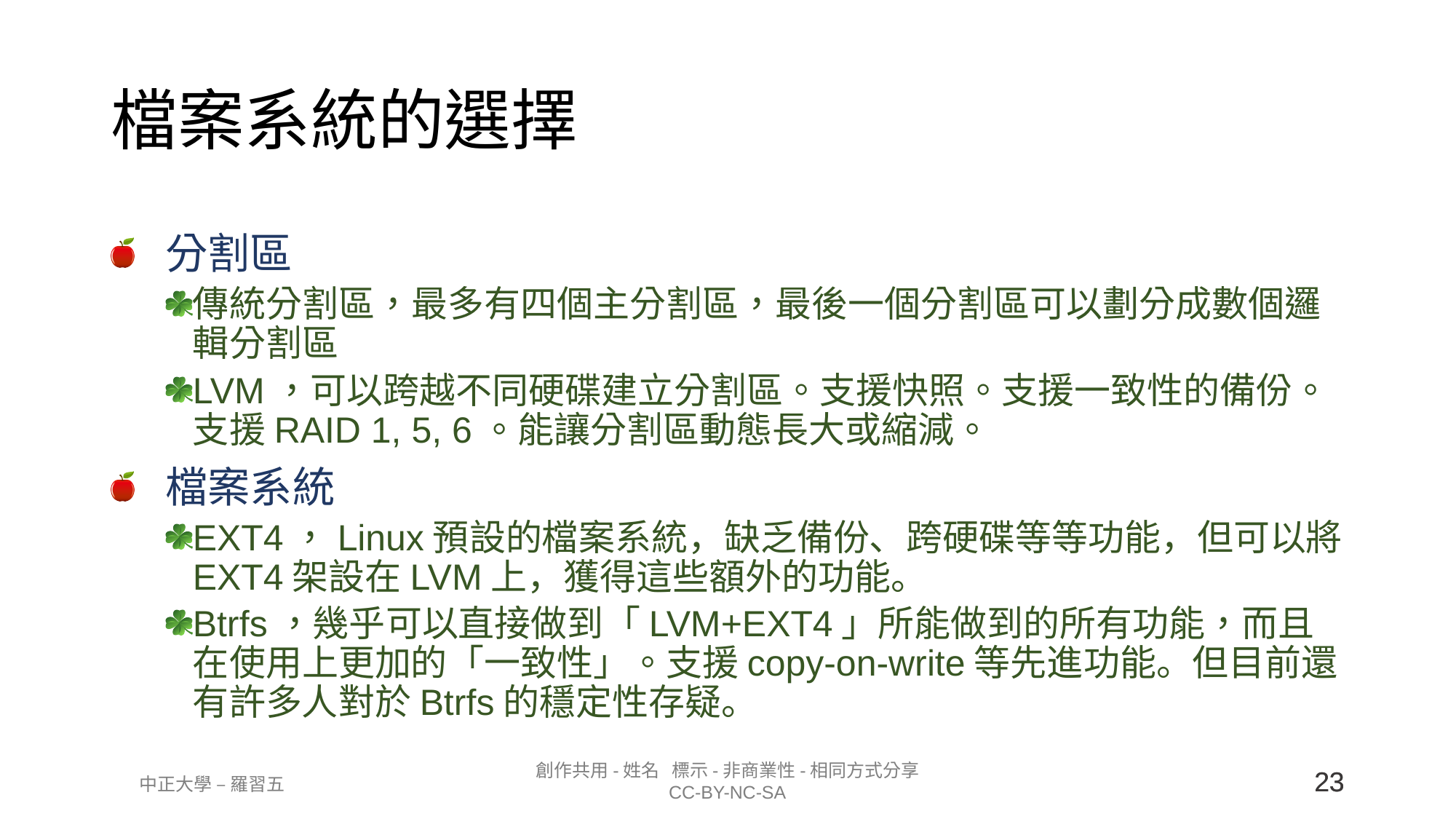

# 檔案系統的選擇
分割區
傳統分割區，最多有四個主分割區，最後一個分割區可以劃分成數個邏輯分割區
LVM，可以跨越不同硬碟建立分割區。支援快照。支援一致性的備份。支援RAID 1, 5, 6。能讓分割區動態長大或縮減。
檔案系統
EXT4，Linux預設的檔案系統，缺乏備份、跨硬碟等等功能，但可以將EXT4架設在LVM上，獲得這些額外的功能。
Btrfs，幾乎可以直接做到「LVM+EXT4」所能做到的所有功能，而且在使用上更加的「一致性」。支援copy-on-write等先進功能。但目前還有許多人對於Btrfs的穩定性存疑。